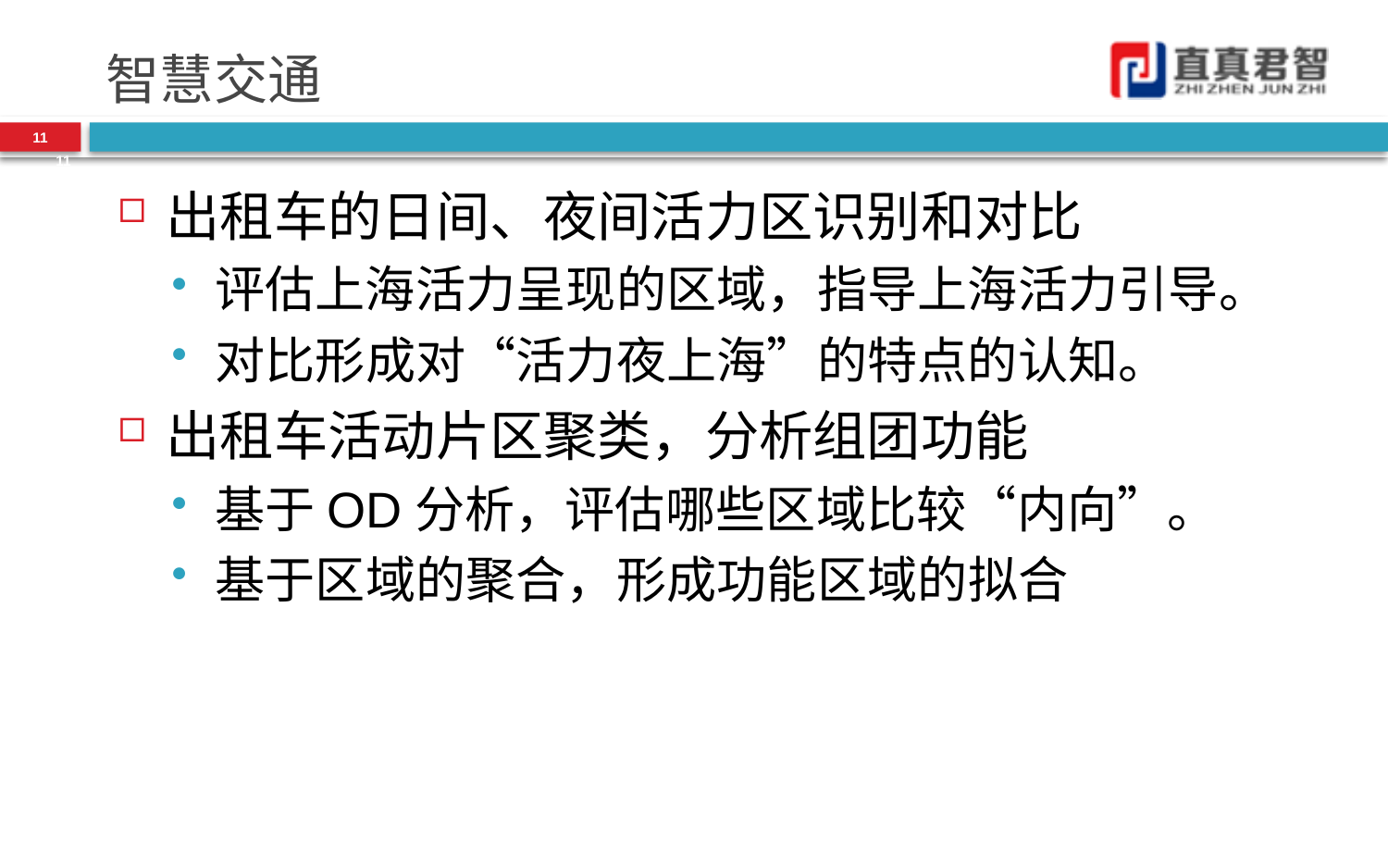

# 智慧交通
11
11
出租车的日间、夜间活力区识别和对比
评估上海活力呈现的区域，指导上海活力引导。
对比形成对“活力夜上海”的特点的认知。
出租车活动片区聚类，分析组团功能
基于OD分析，评估哪些区域比较“内向”。
基于区域的聚合，形成功能区域的拟合